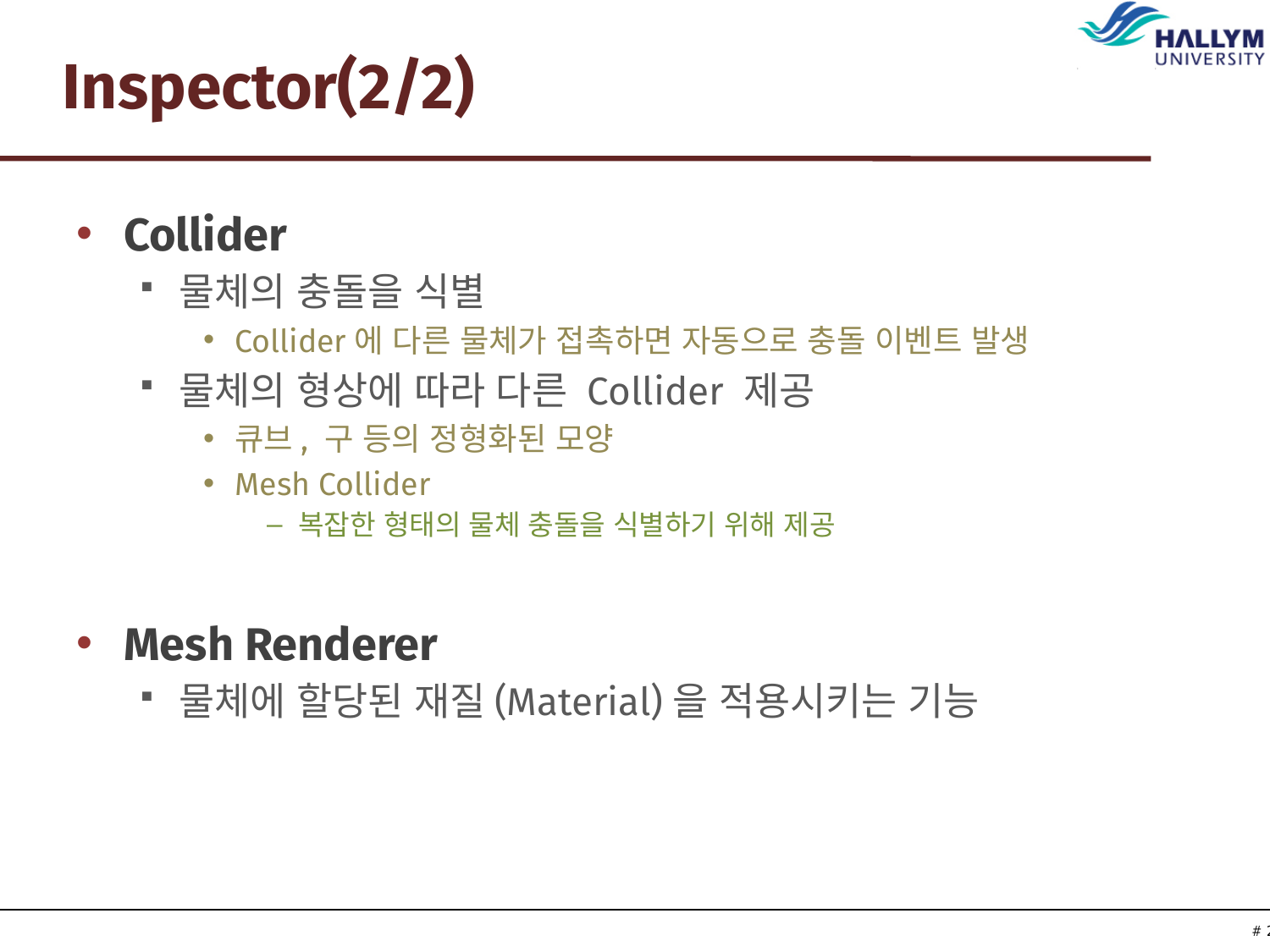

# Inspector(2/2)
Collider
물체의 충돌을 식별
Collider에 다른 물체가 접촉하면 자동으로 충돌 이벤트 발생
물체의 형상에 따라 다른 Collider 제공
큐브, 구 등의 정형화된 모양
Mesh Collider
복잡한 형태의 물체 충돌을 식별하기 위해 제공

Mesh Renderer
물체에 할당된 재질(Material)을 적용시키는 기능